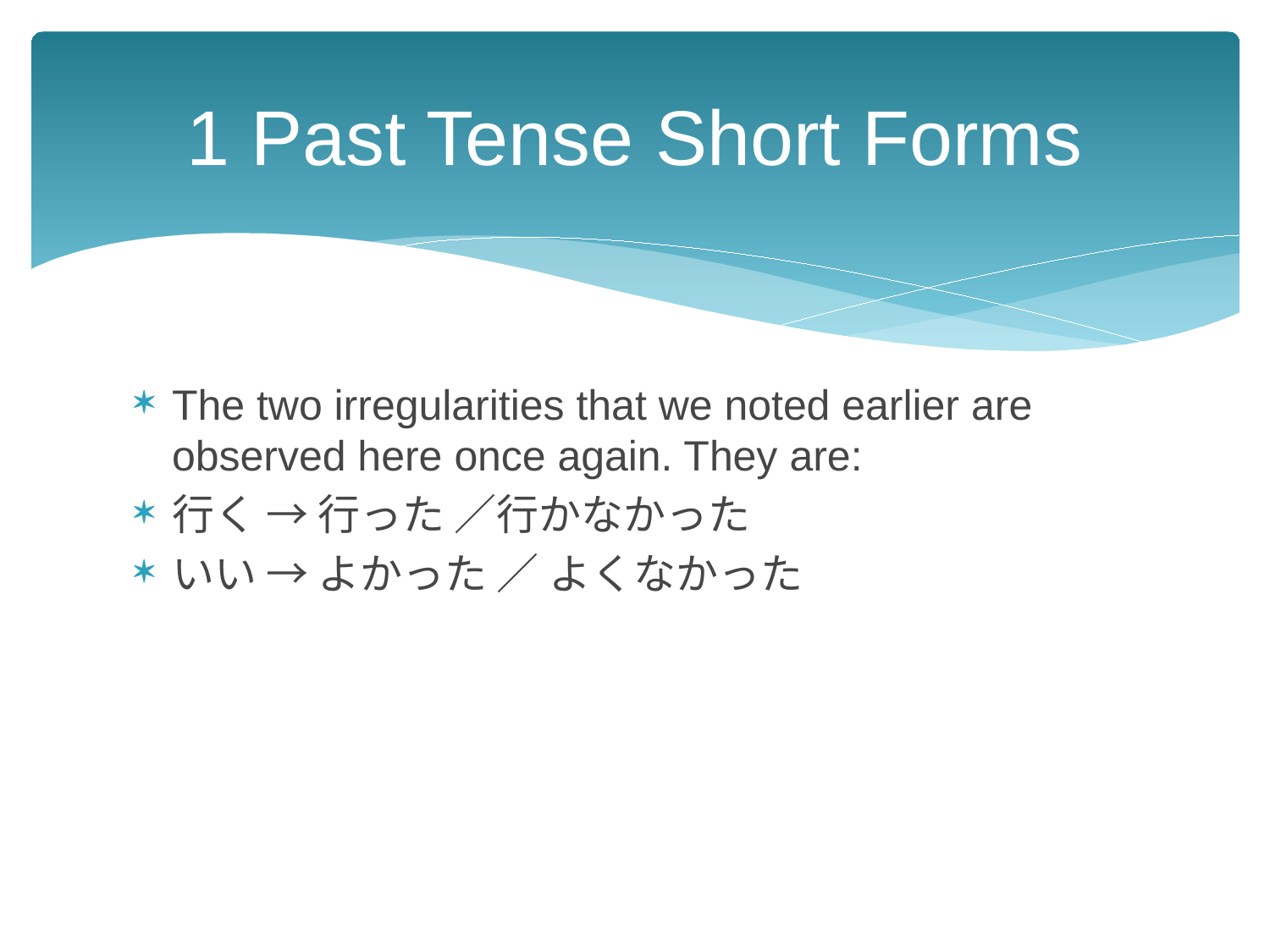

# 1 Past Tense Short Forms
The two irregularities that we noted earlier are observed here once again. They are:
行く → 行った ／行かなかった
いい → よかった ／ よくなかった